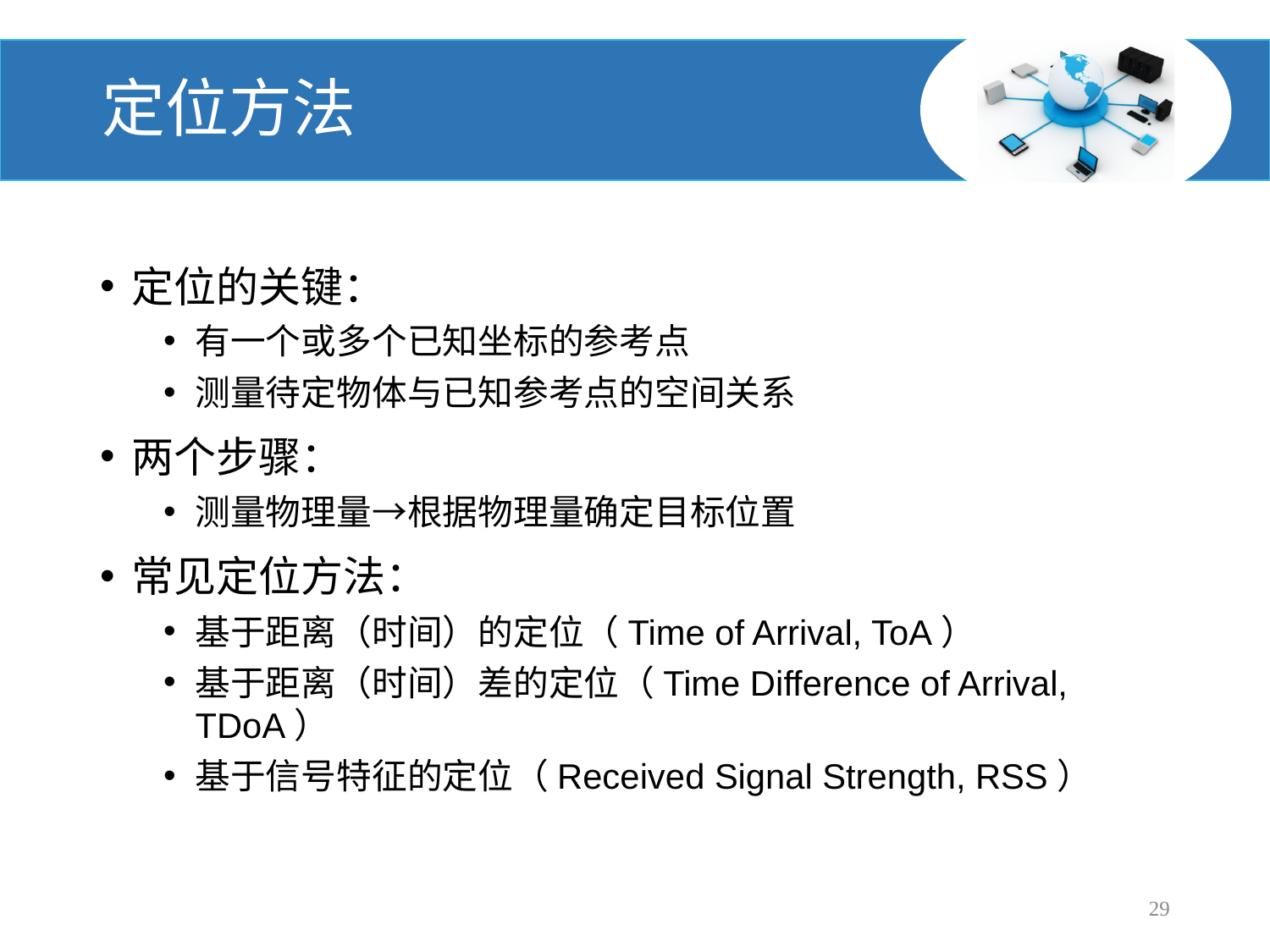

# 定位方法
定位的关键：
有一个或多个已知坐标的参考点
测量待定物体与已知参考点的空间关系
两个步骤：
测量物理量→根据物理量确定目标位置
常见定位方法：
基于距离（时间）的定位（Time of Arrival, ToA）
基于距离（时间）差的定位（Time Difference of Arrival, TDoA）
基于信号特征的定位（Received Signal Strength, RSS）

29